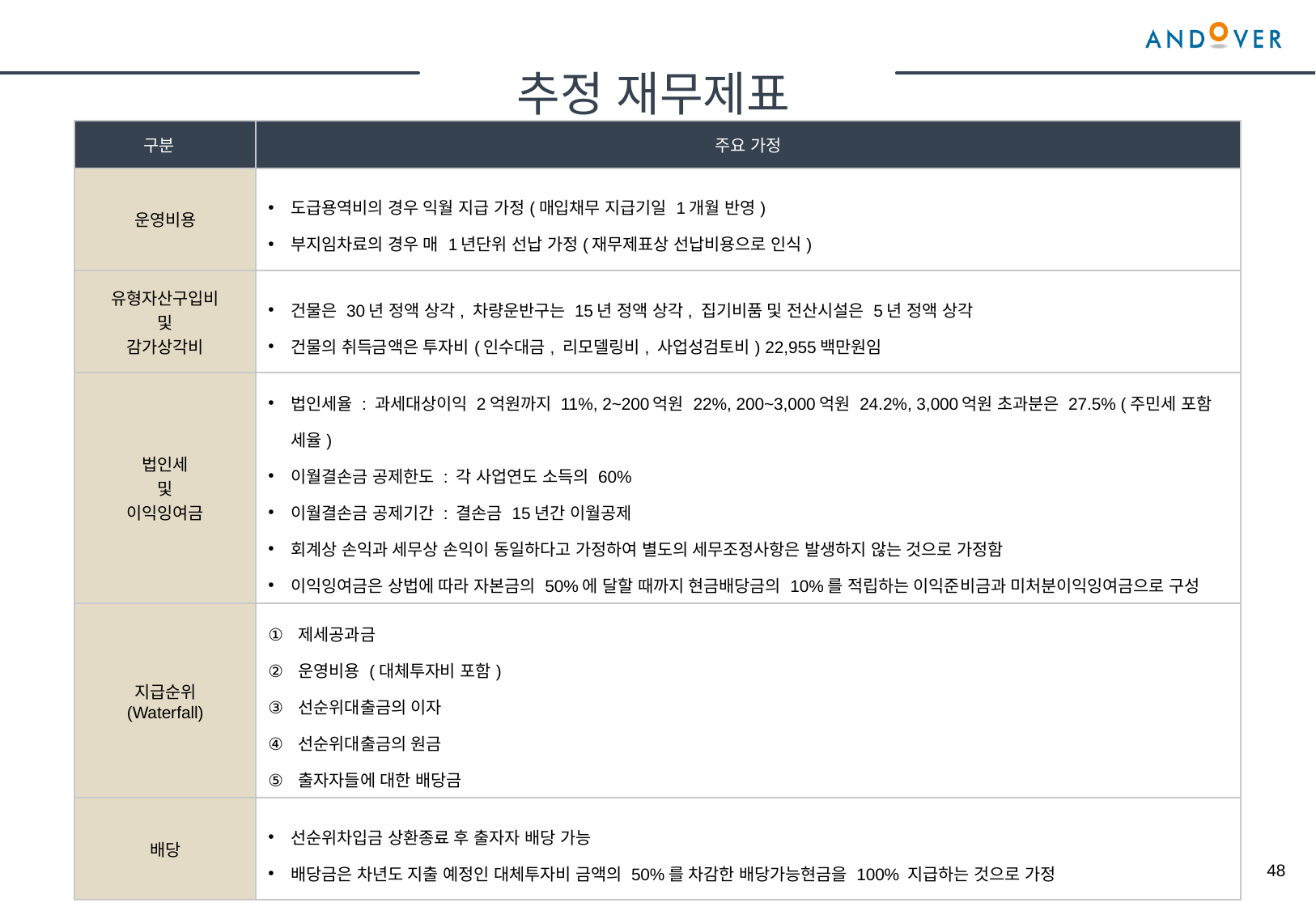

추정 재무제표
| 구분 | 주요 가정 |
| --- | --- |
| 운영비용 | 도급용역비의 경우 익월 지급 가정(매입채무 지급기일 1개월 반영) 부지임차료의 경우 매 1년단위 선납 가정(재무제표상 선납비용으로 인식) |
| 유형자산구입비 및 감가상각비 | 건물은 30년 정액 상각, 차량운반구는 15년 정액 상각, 집기비품 및 전산시설은 5년 정액 상각 건물의 취득금액은 투자비(인수대금, 리모델링비, 사업성검토비) 22,955백만원임 |
| 법인세 및 이익잉여금 | 법인세율 : 과세대상이익 2억원까지 11%, 2~200억원 22%, 200~3,000억원 24.2%, 3,000억원 초과분은 27.5% (주민세 포함 세율) 이월결손금 공제한도 : 각 사업연도 소득의 60% 이월결손금 공제기간 : 결손금 15년간 이월공제 회계상 손익과 세무상 손익이 동일하다고 가정하여 별도의 세무조정사항은 발생하지 않는 것으로 가정함 이익잉여금은 상법에 따라 자본금의 50%에 달할 때까지 현금배당금의 10%를 적립하는 이익준비금과 미처분이익잉여금으로 구성 |
| 지급순위 (Waterfall) | 제세공과금 운영비용 (대체투자비 포함) 선순위대출금의 이자 선순위대출금의 원금 출자자들에 대한 배당금 |
| 배당 | 선순위차입금 상환종료 후 출자자 배당 가능 배당금은 차년도 지출 예정인 대체투자비 금액의 50%를 차감한 배당가능현금을 100% 지급하는 것으로 가정 |
48